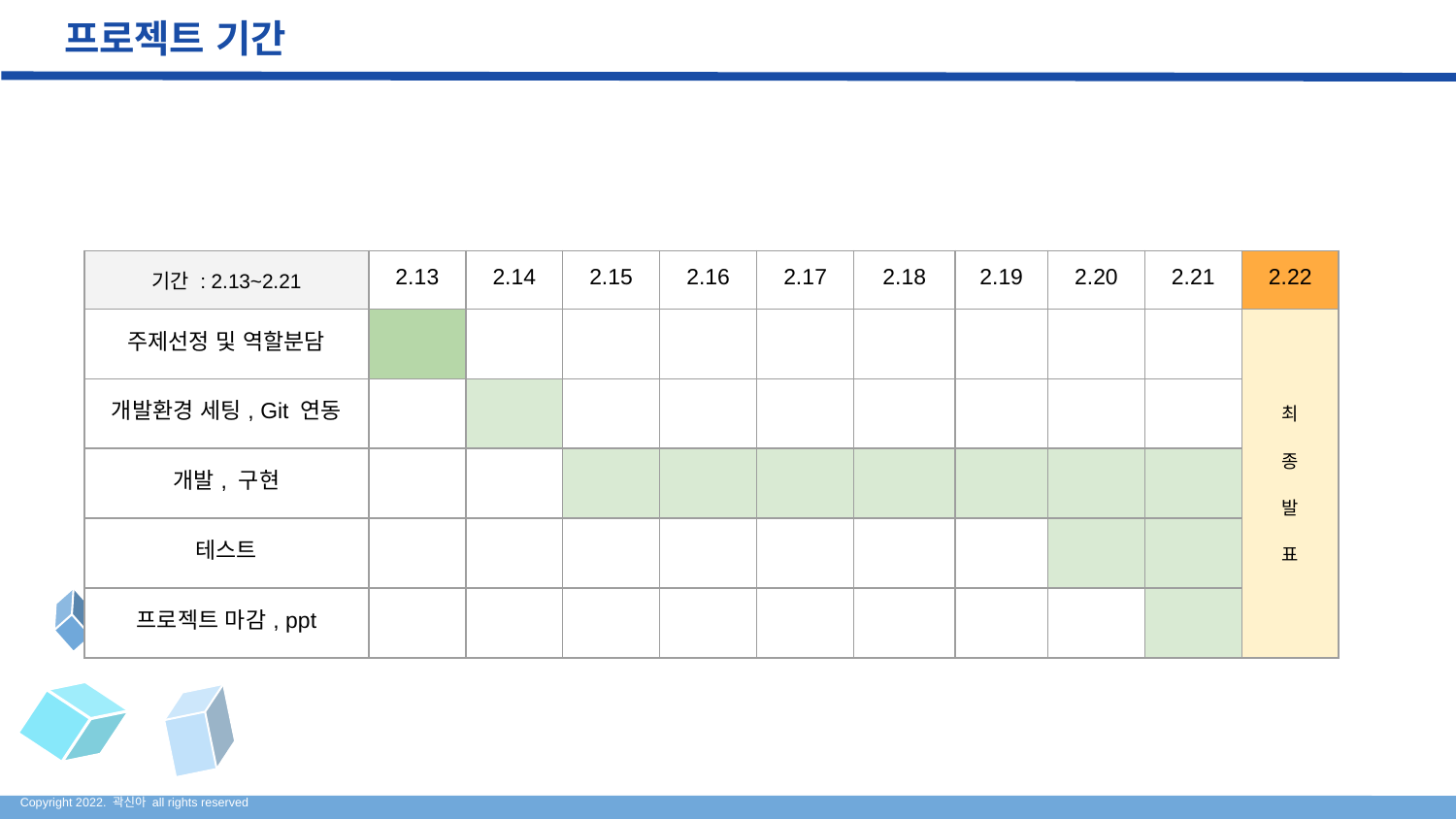

# 프로젝트 기간
| 기간 : 2.13~2.21 | 2.13 | 2.14 | 2.15 | 2.16 | 2.17 | 2.18 | 2.19 | 2.20 | 2.21 | 2.22 |
| --- | --- | --- | --- | --- | --- | --- | --- | --- | --- | --- |
| 주제선정 및 역할분담 |  |  |  |  |  |  |  |  |  | 최 종 발 표 |
| 개발환경 세팅, Git 연동 |  |  |  |  |  |  |  |  |  |  |
| 개발, 구현 |  |  |  |  |  |  |  |  |  |  |
| 테스트 |  |  |  |  |  |  |  |  |  |  |
| 프로젝트 마감, ppt |  |  |  |  |  |  |  |  |  |  |